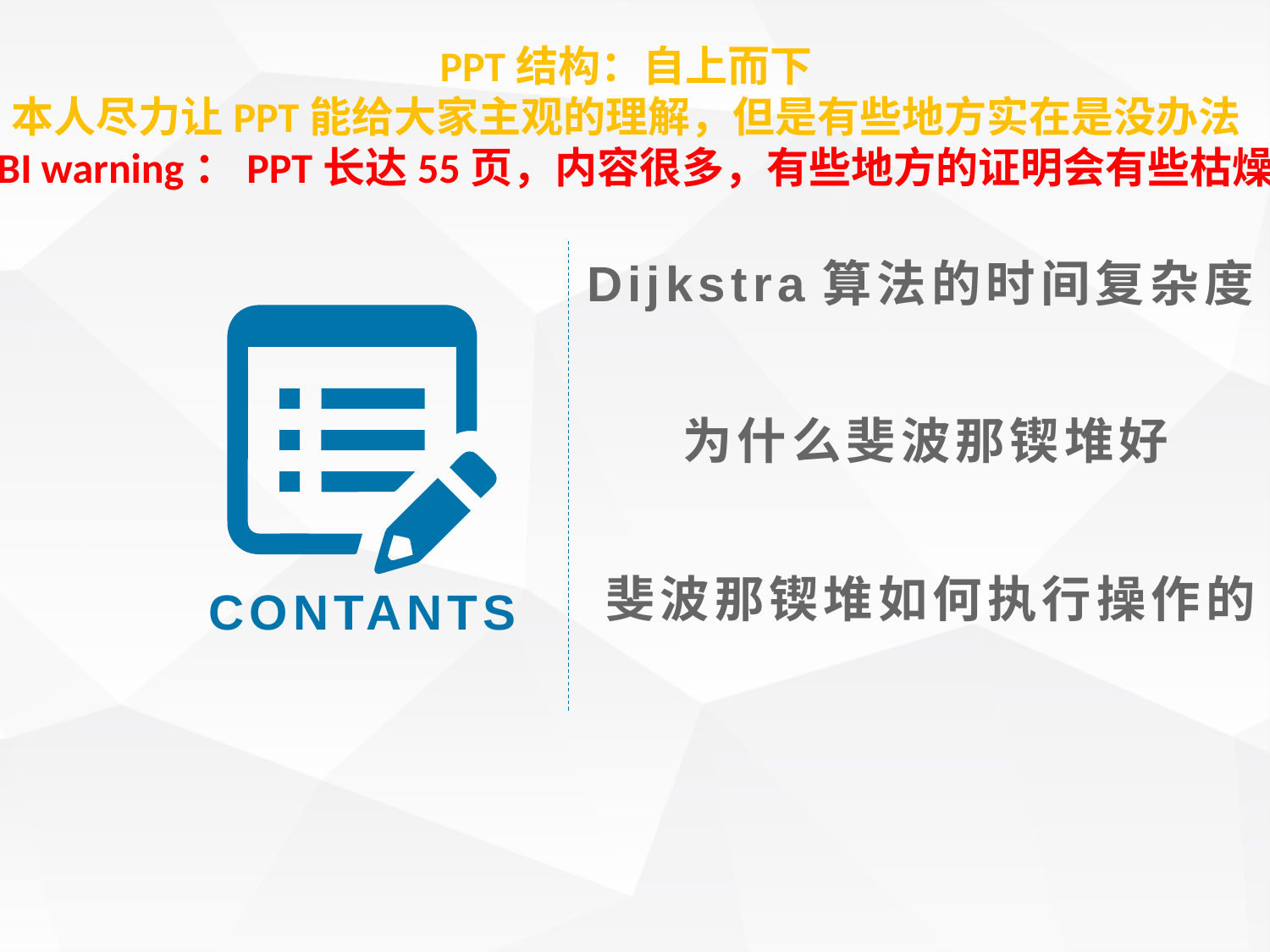

PPT结构：自上而下
本人尽力让PPT能给大家主观的理解，但是有些地方实在是没办法
FBI warning：PPT长达55页，内容很多，有些地方的证明会有些枯燥
Dijkstra算法的时间复杂度

为什么斐波那锲堆好
斐波那锲堆如何执行操作的
CONTANTS